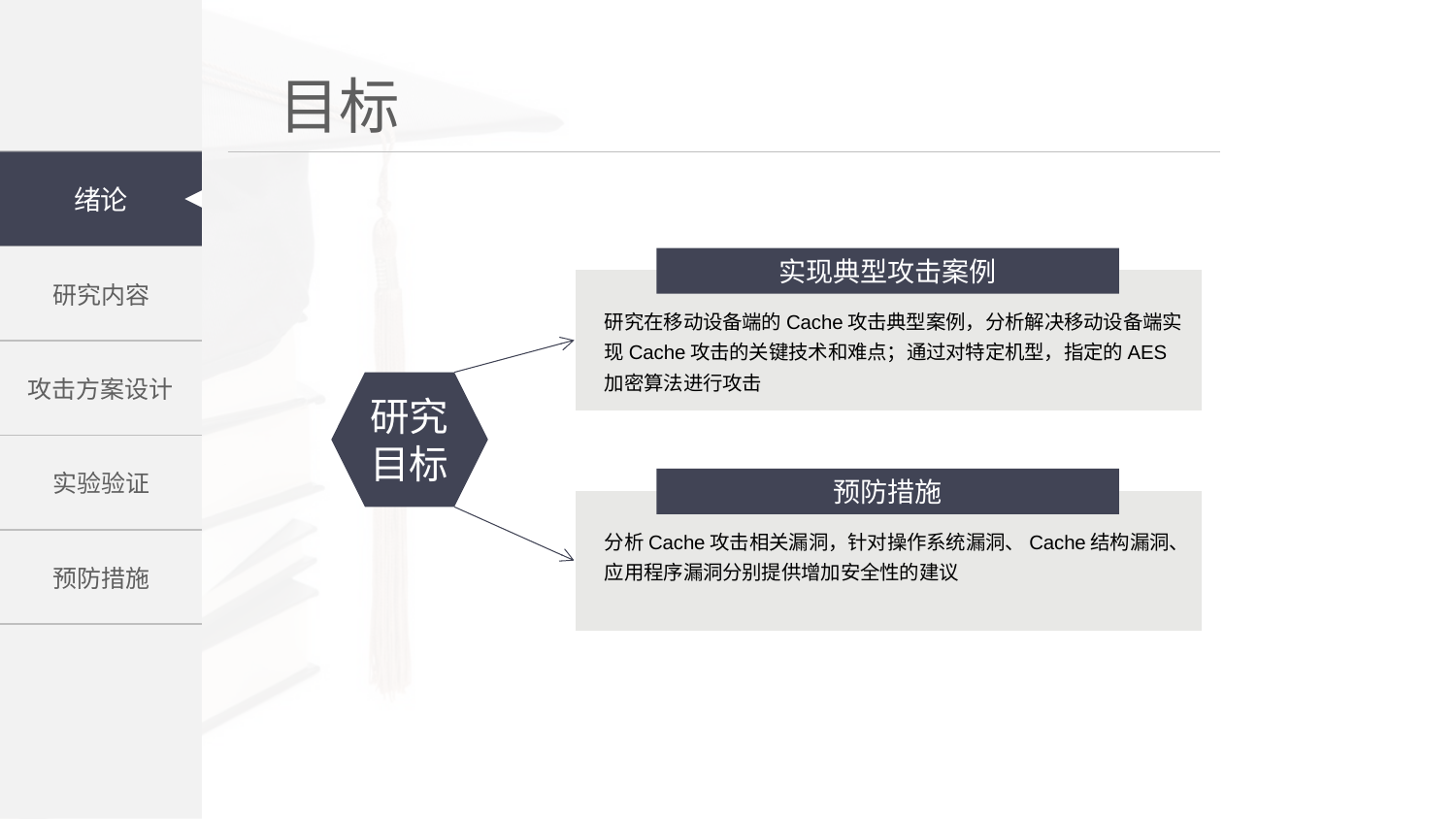

实现典型攻击案例

研究在移动设备端的Cache攻击典型案例，分析解决移动设备端实现Cache攻击的关键技术和难点；通过对特定机型，指定的AES加密算法进行攻击
研究目标
预防措施

分析Cache攻击相关漏洞，针对操作系统漏洞、Cache结构漏洞、应用程序漏洞分别提供增加安全性的建议